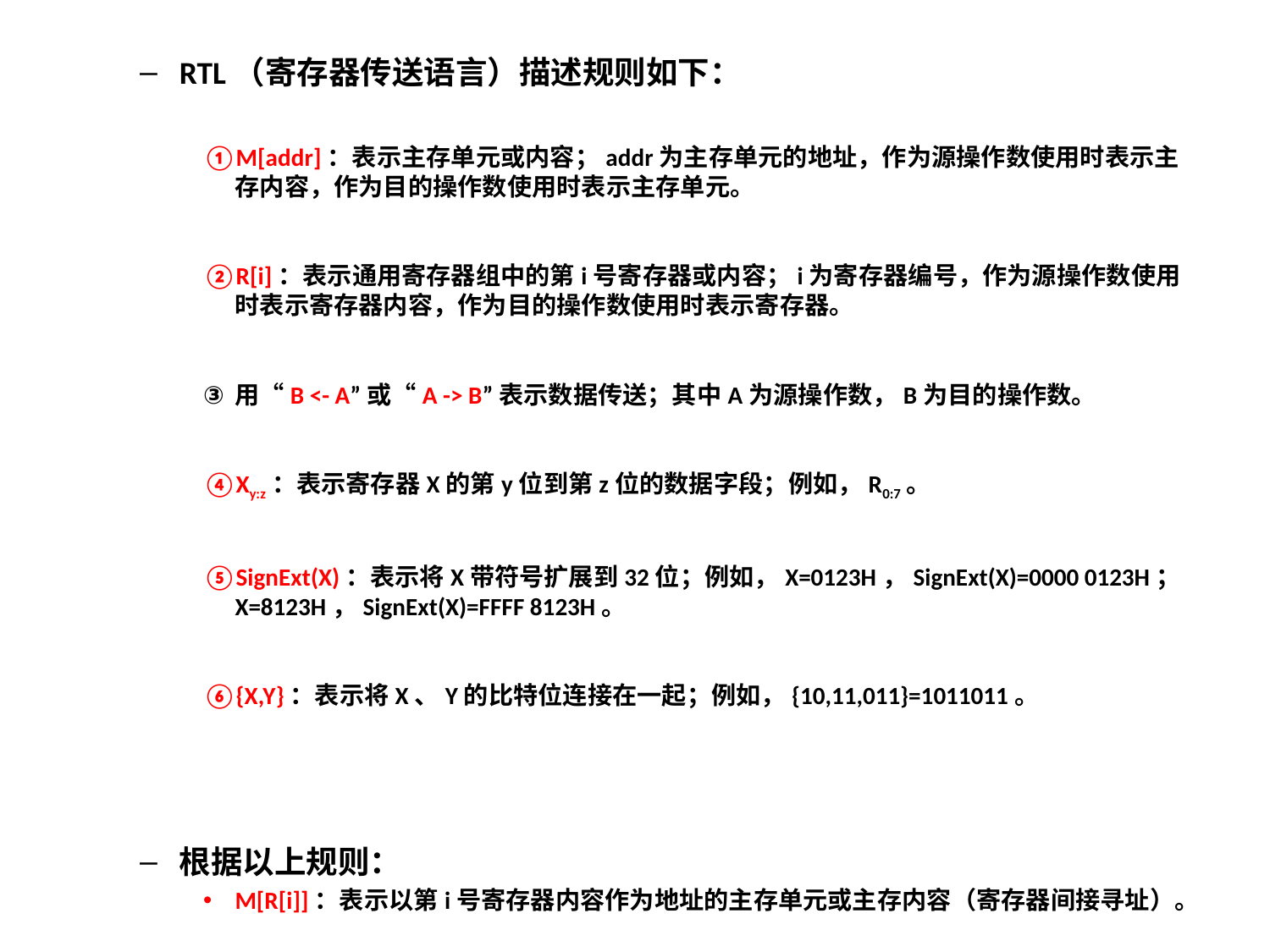

RTL（寄存器传送语言）描述规则如下：

M[addr]：表示主存单元或内容；addr为主存单元的地址，作为源操作数使用时表示主存内容，作为目的操作数使用时表示主存单元。

R[i]：表示通用寄存器组中的第i号寄存器或内容；i为寄存器编号，作为源操作数使用时表示寄存器内容，作为目的操作数使用时表示寄存器。

用“B <- A”或“A -> B”表示数据传送；其中A为源操作数，B为目的操作数。

Xy:z：表示寄存器X的第y位到第z位的数据字段；例如，R0:7。

SignExt(X)：表示将X带符号扩展到32位；例如，X=0123H，SignExt(X)=0000 0123H；X=8123H，SignExt(X)=FFFF 8123H。

{X,Y}：表示将X、Y的比特位连接在一起；例如，{10,11,011}=1011011。

根据以上规则：
M[R[i]]：表示以第i号寄存器内容作为地址的主存单元或主存内容（寄存器间接寻址）。

M[PC]：表示程序计数器PC所指向的主存单元的内容。